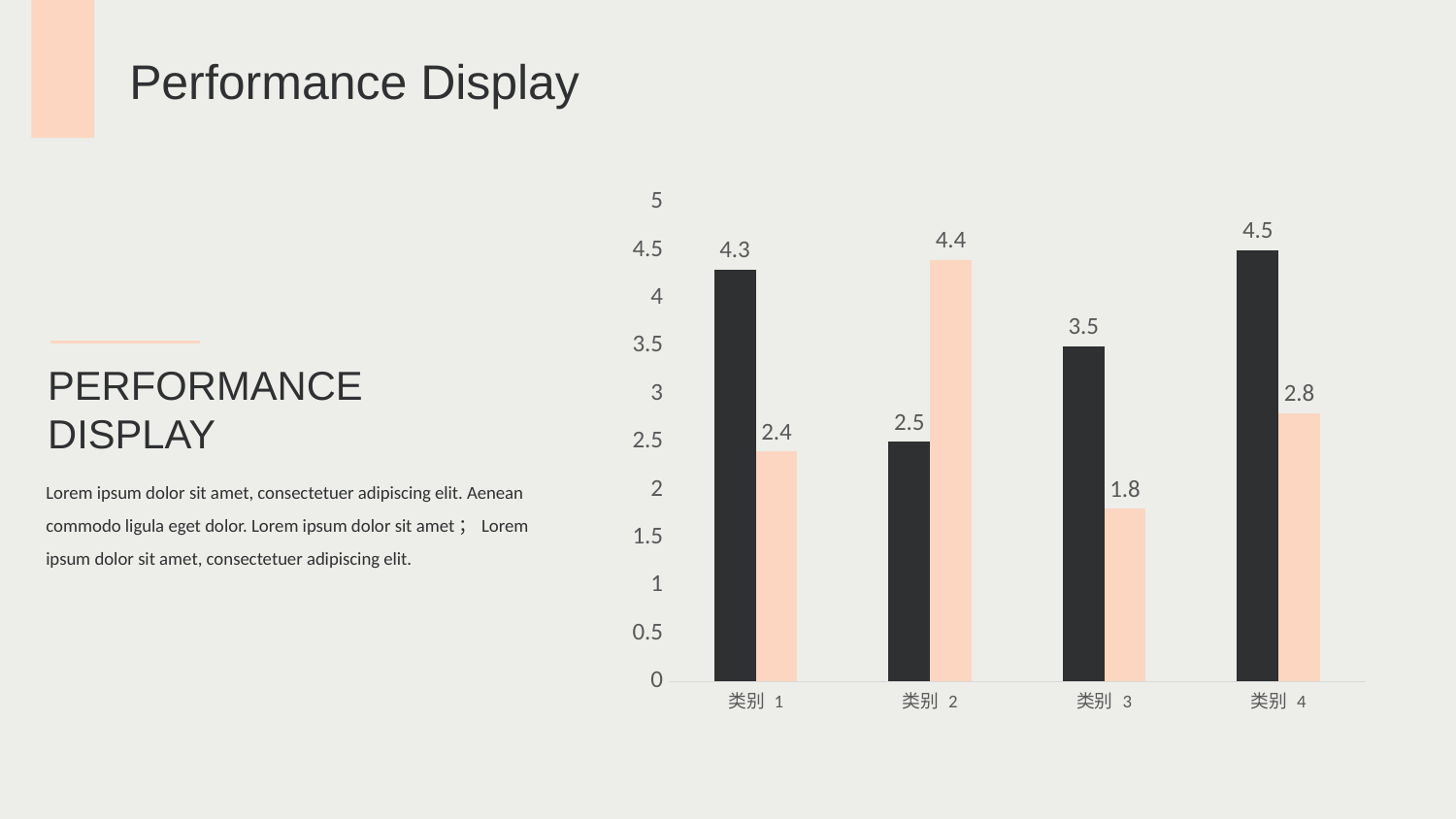

Performance Display

### Chart

| Category | 系列 1 | 系列 2 |
|---|---|---|
| 类别 1 | 4.3 | 2.4 |
| 类别 2 | 2.5 | 4.4 |
| 类别 3 | 3.5 | 1.8 |
| 类别 4 | 4.5 | 2.8 |
PERFORMANCE
DISPLAY
Lorem ipsum dolor sit amet, consectetuer adipiscing elit. Aenean commodo ligula eget dolor. Lorem ipsum dolor sit amet；Lorem ipsum dolor sit amet, consectetuer adipiscing elit.